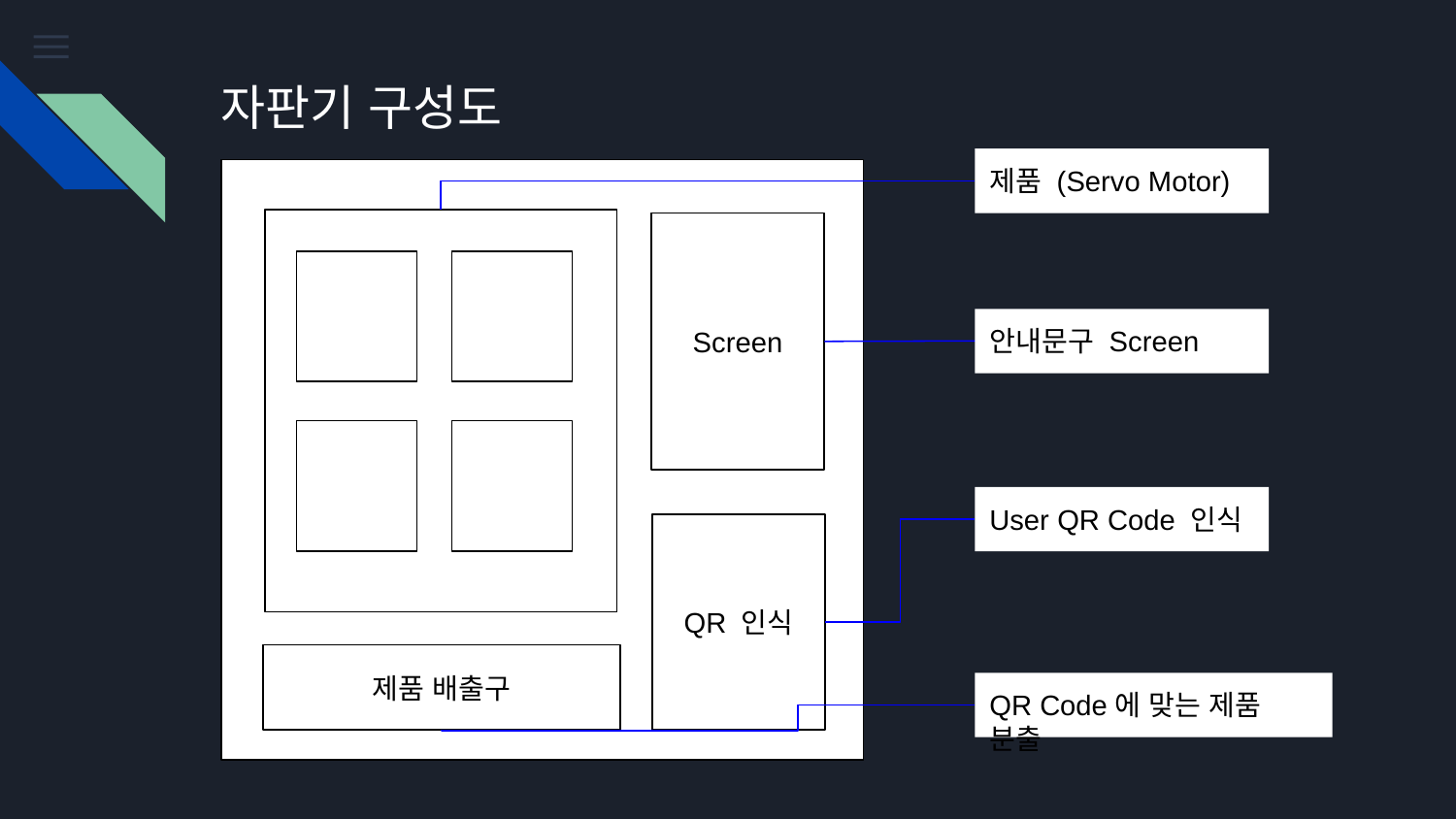

# 자판기 구성도
제품 (Servo Motor)

Screen

안내문구 Screen

User QR Code 인식
QR 인식
제품 배출구
QR Code에 맞는 제품 분출